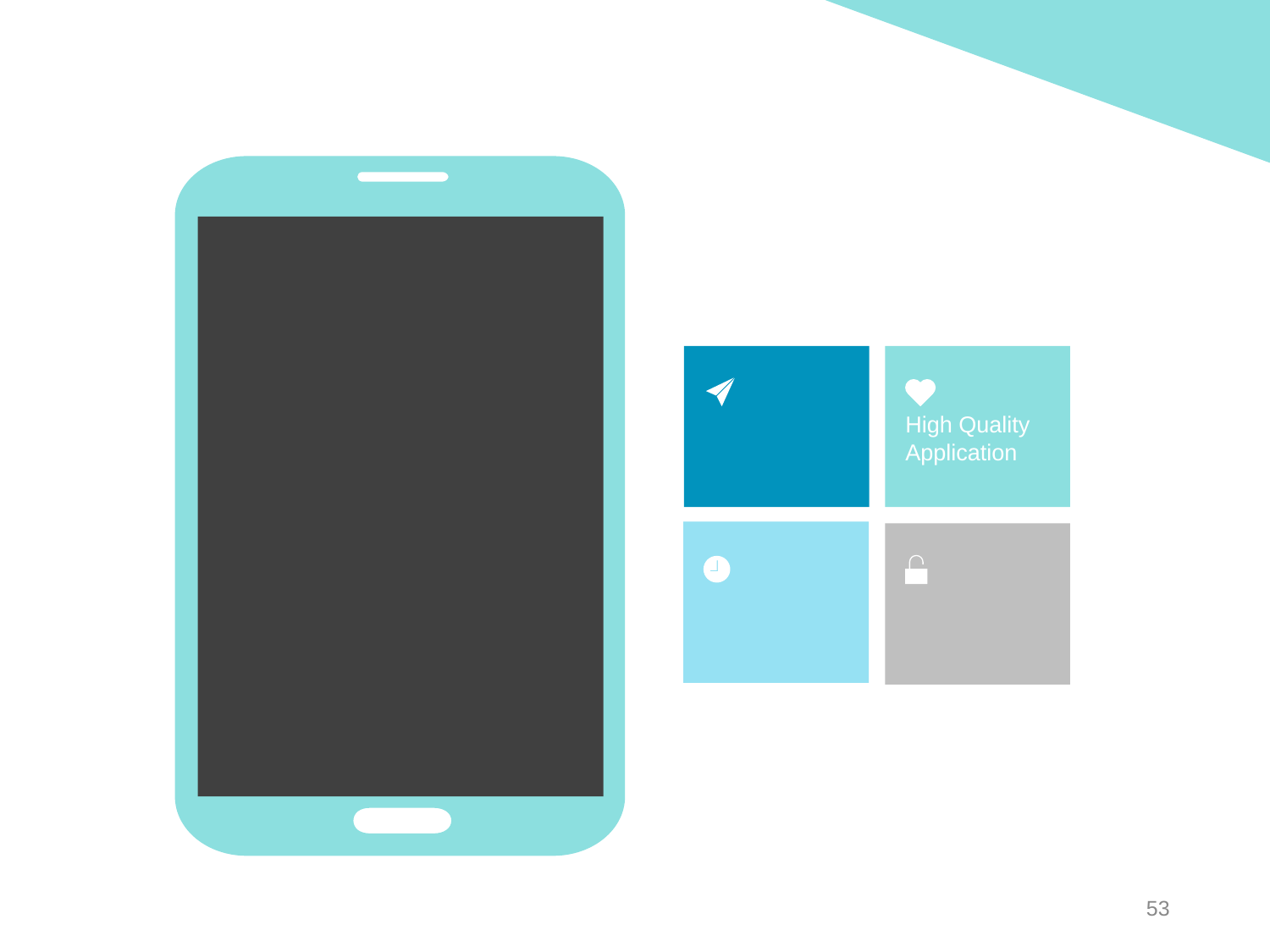

High Quality
Application
4. 마우스를 이용한 VR 시뮬레이션

53